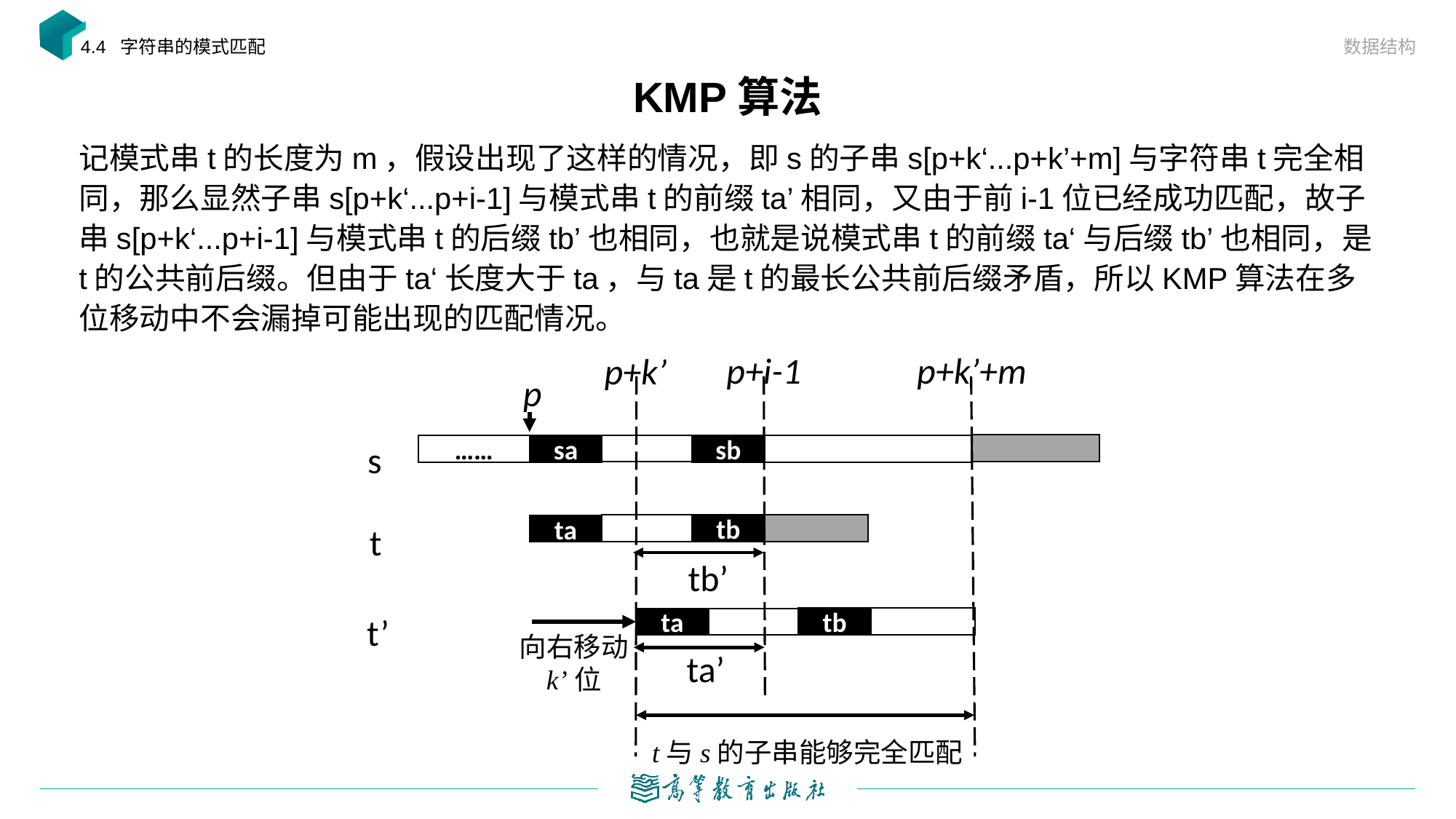

数据结构
4.4  字符串的模式匹配
# KMP算法
记模式串t的长度为m，假设出现了这样的情况，即s的子串s[p+k‘...p+k’+m]与字符串t完全相同，那么显然子串s[p+k‘...p+i-1]与模式串t的前缀ta’相同，又由于前i-1位已经成功匹配，故子串s[p+k‘...p+i-1]与模式串t的后缀tb’也相同，也就是说模式串t的前缀ta‘与后缀tb’也相同，是t的公共前后缀。但由于ta‘长度大于ta，与ta是t的最长公共前后缀矛盾，所以KMP算法在多位移动中不会漏掉可能出现的匹配情况。
p+k’+m
p+i-1
p+k’
p
s

……
sb

sa

t

tb

ta
tb’
t’
tb

ta

向右移动
k’位
ta’
t与s的子串能够完全匹配